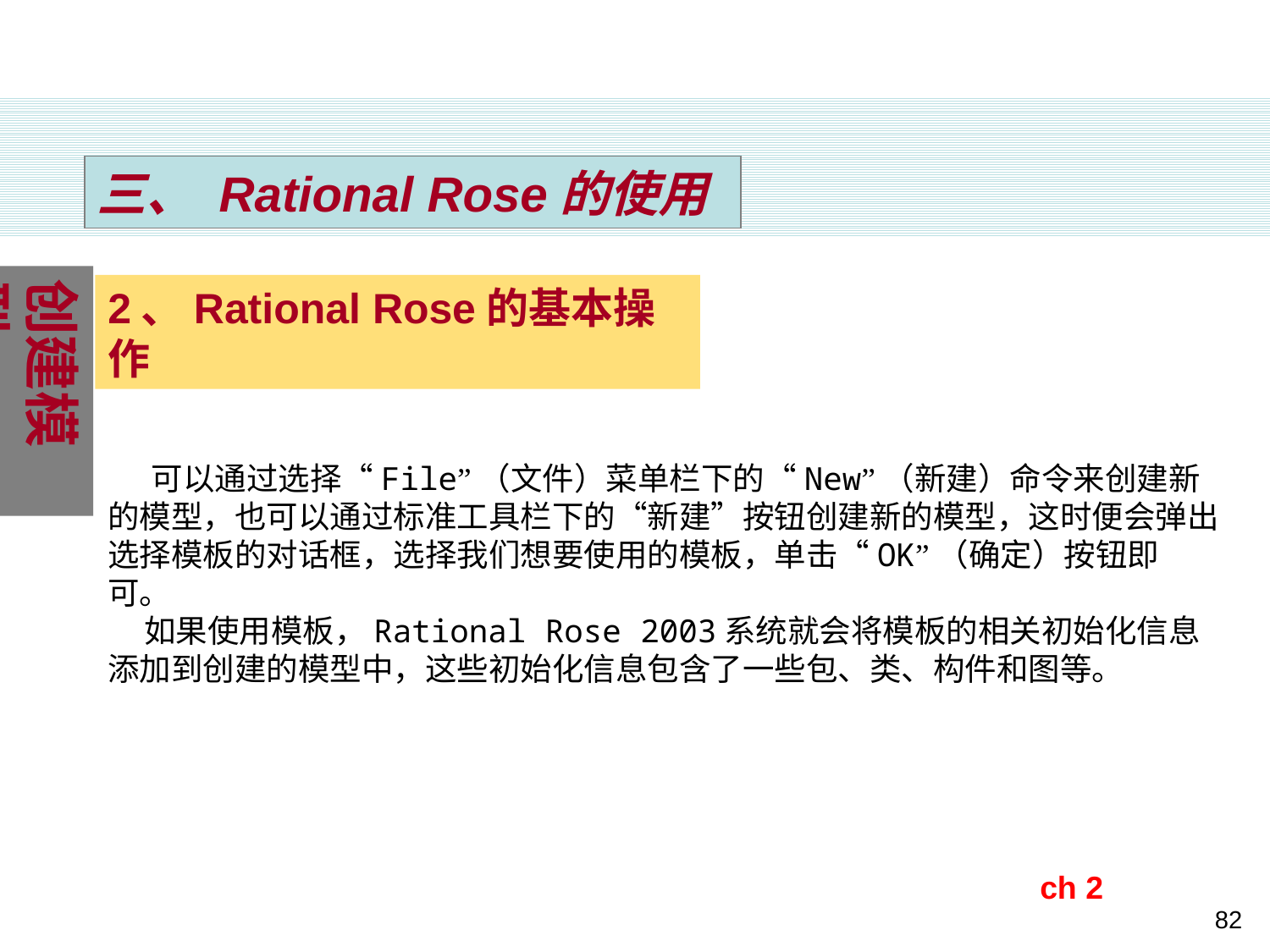

三、 Rational Rose的使用
创建模型
2、Rational Rose的基本操作
     可以通过选择“File”（文件）菜单栏下的“New”（新建）命令来创建新的模型，也可以通过标准工具栏下的“新建”按钮创建新的模型，这时便会弹出选择模板的对话框，选择我们想要使用的模板，单击“OK”（确定）按钮即可。
    如果使用模板，Rational Rose 2003系统就会将模板的相关初始化信息添加到创建的模型中，这些初始化信息包含了一些包、类、构件和图等。
ch 2
82